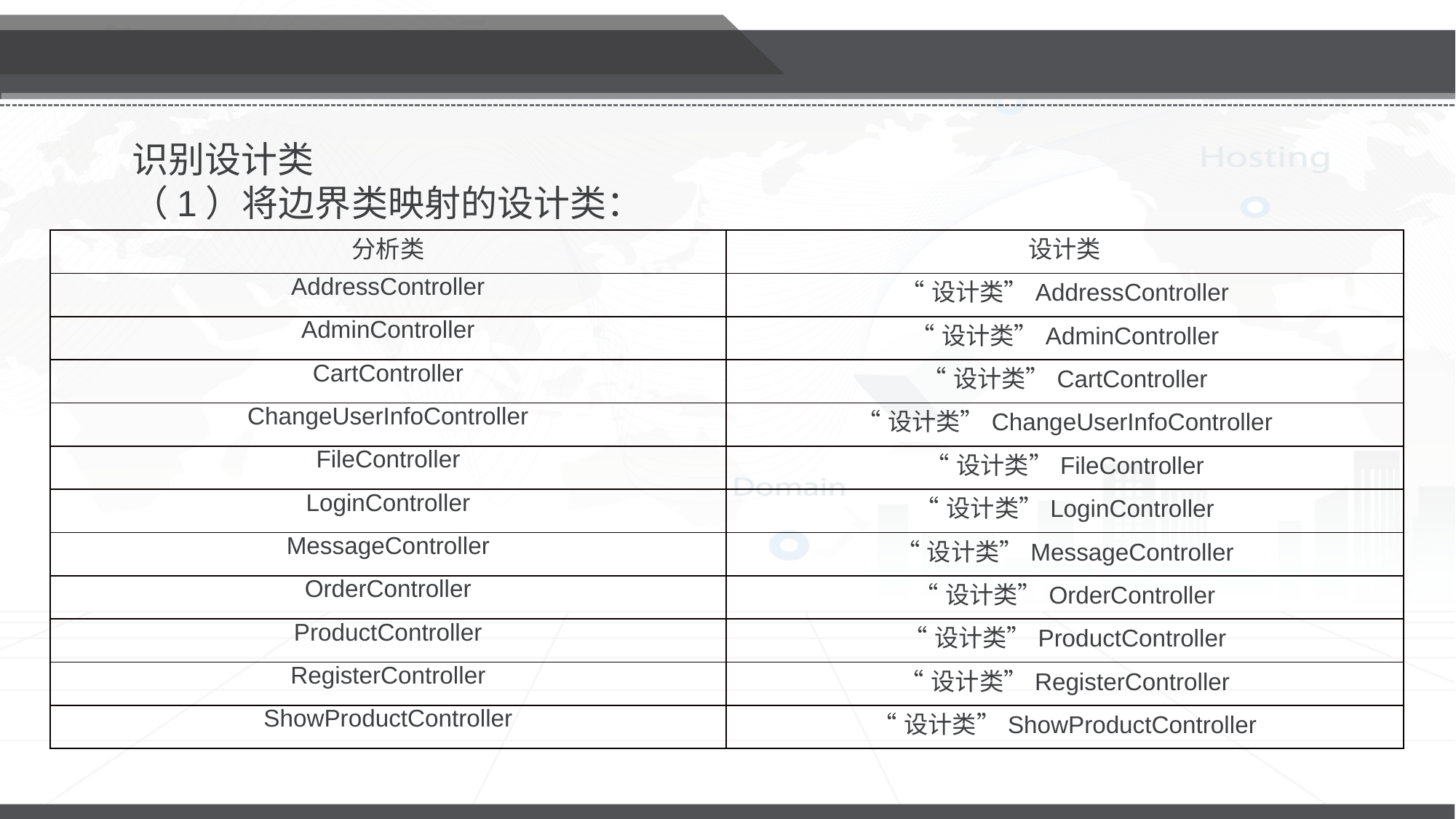

识别设计类
（1）将边界类映射的设计类：
| 分析类 | 设计类 |
| --- | --- |
| AddressController | “设计类”AddressController |
| AdminController | “设计类”AdminController |
| CartController | “设计类”CartController |
| ChangeUserInfoController | “设计类”ChangeUserInfoController |
| FileController | “设计类”FileController |
| LoginController | “设计类”LoginController |
| MessageController | “设计类”MessageController |
| OrderController | “设计类”OrderController |
| ProductController | “设计类”ProductController |
| RegisterController | “设计类”RegisterController |
| ShowProductController | “设计类”ShowProductController |